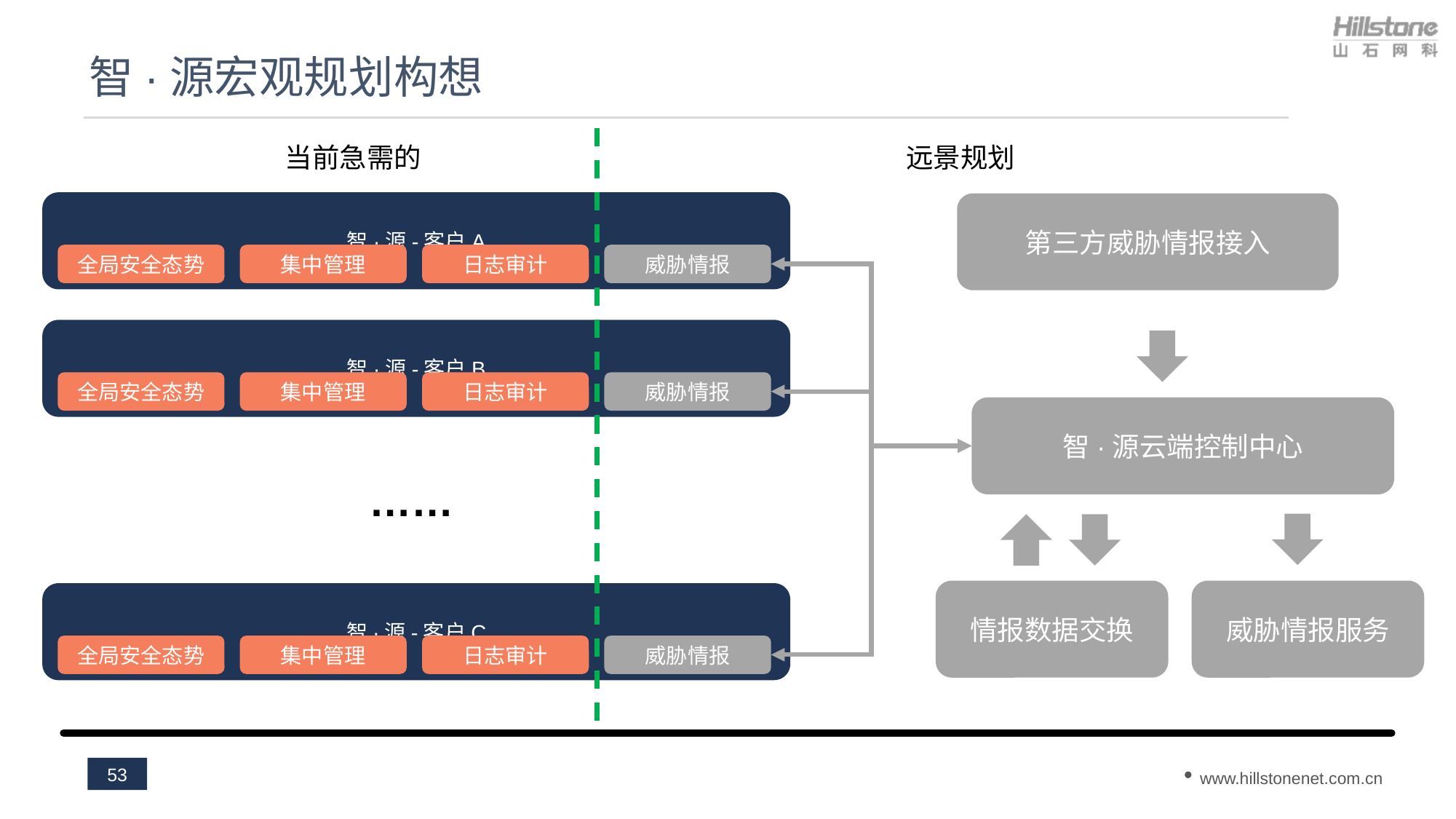

# 智·源宏观规划构想

当前急需的
远景规划

智·源-客户A

第三方威胁情报接入
全局安全态势

集中管理

日志审计

威胁情报

智·源-客户B

全局安全态势

集中管理

日志审计

威胁情报

智·源云端控制中心

……

情报数据交换

威胁情报服务

智·源-客户C
全局安全态势

集中管理

日志审计

威胁情报

53